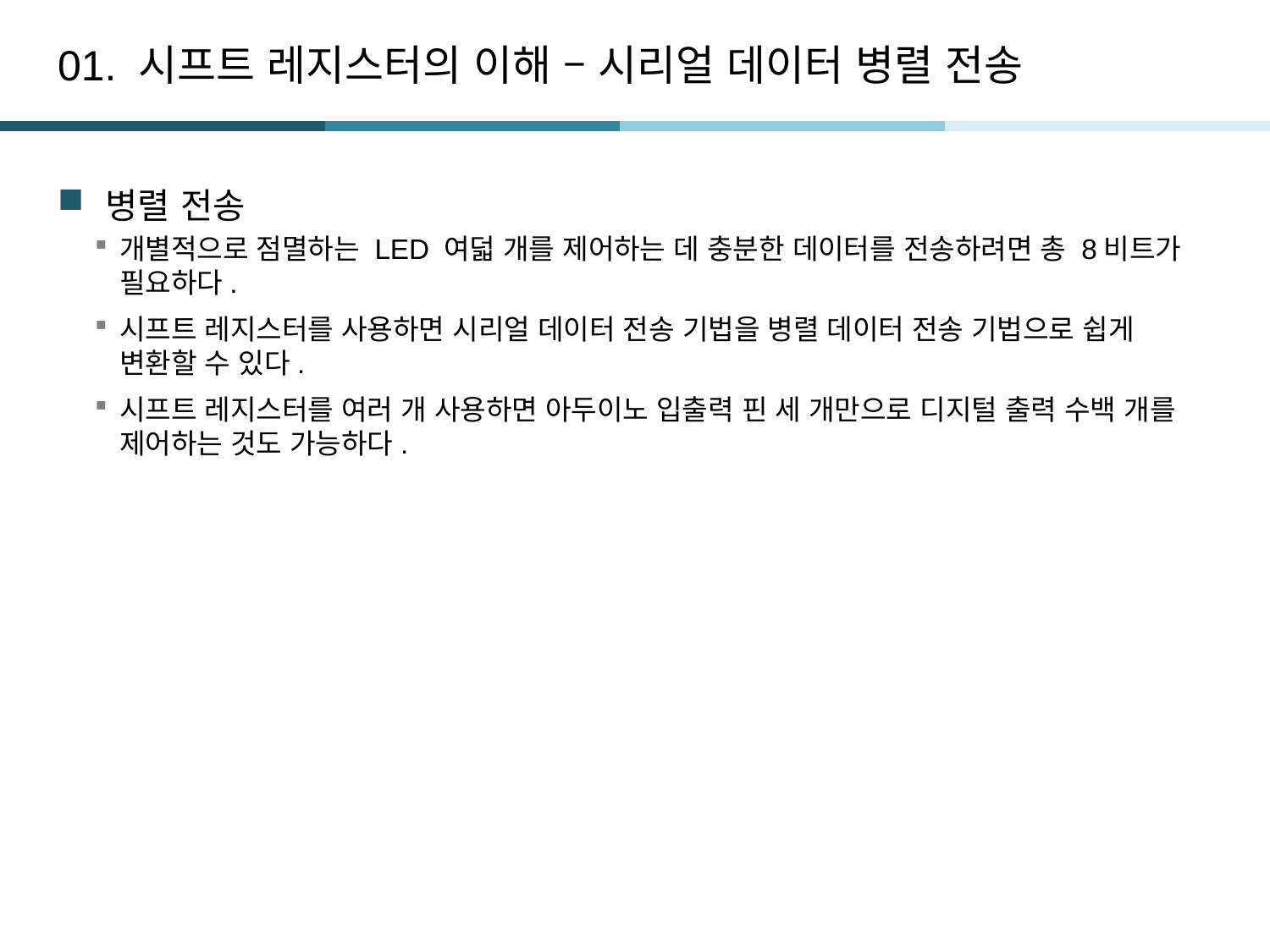

# 01. 시프트 레지스터의 이해 – 시리얼 데이터 병렬 전송
병렬 전송
개별적으로 점멸하는 LED 여덟 개를 제어하는 데 충분한 데이터를 전송하려면 총 8비트가 필요하다.
시프트 레지스터를 사용하면 시리얼 데이터 전송 기법을 병렬 데이터 전송 기법으로 쉽게 변환할 수 있다.
시프트 레지스터를 여러 개 사용하면 아두이노 입출력 핀 세 개만으로 디지털 출력 수백 개를 제어하는 것도 가능하다.